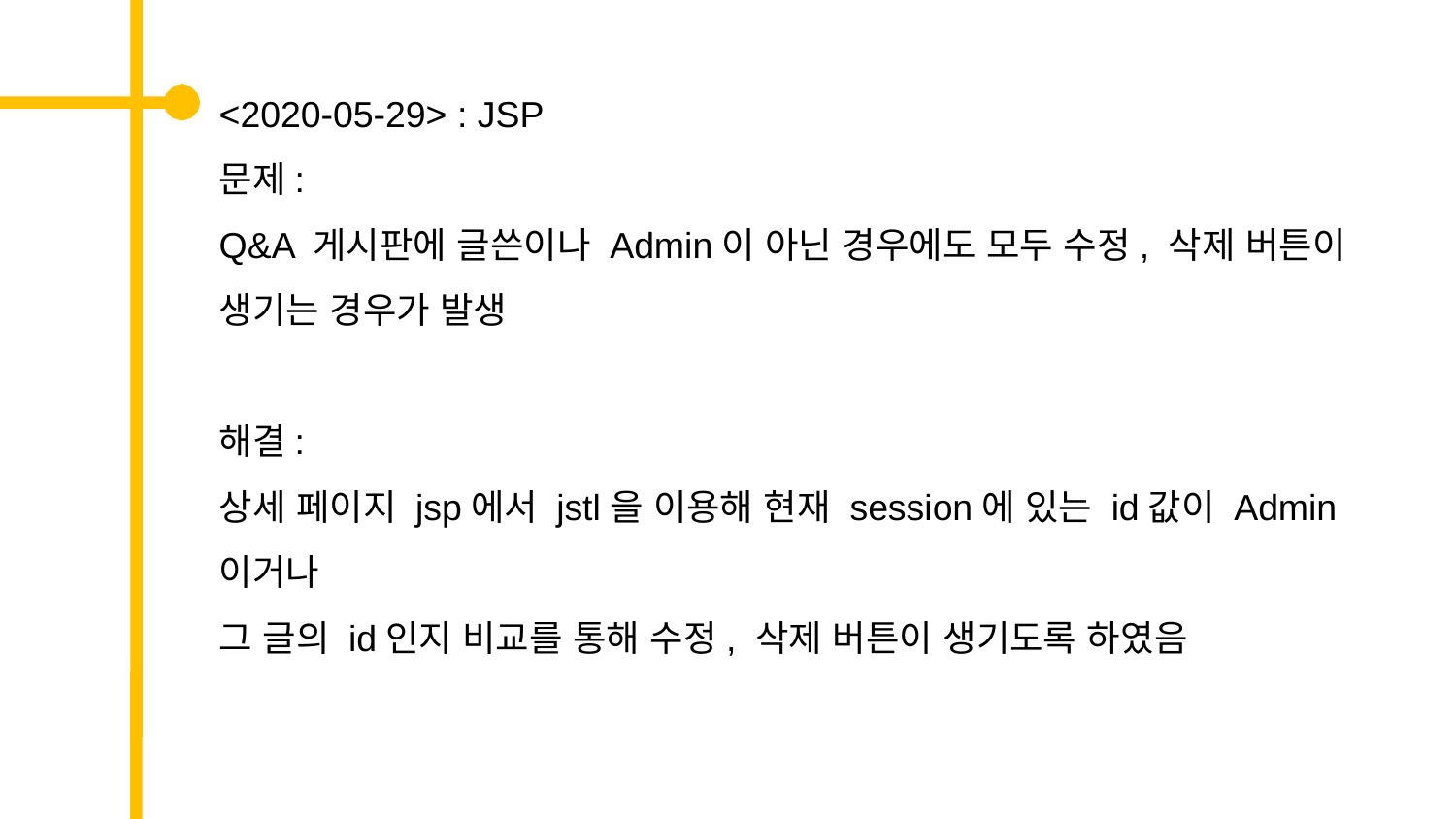

<2020-05-29> : JSP
문제:
Q&A 게시판에 글쓴이나 Admin이 아닌 경우에도 모두 수정, 삭제 버튼이 생기는 경우가 발생

해결:
상세 페이지 jsp에서 jstl을 이용해 현재 session에 있는 id값이 Admin이거나
그 글의 id인지 비교를 통해 수정, 삭제 버튼이 생기도록 하였음